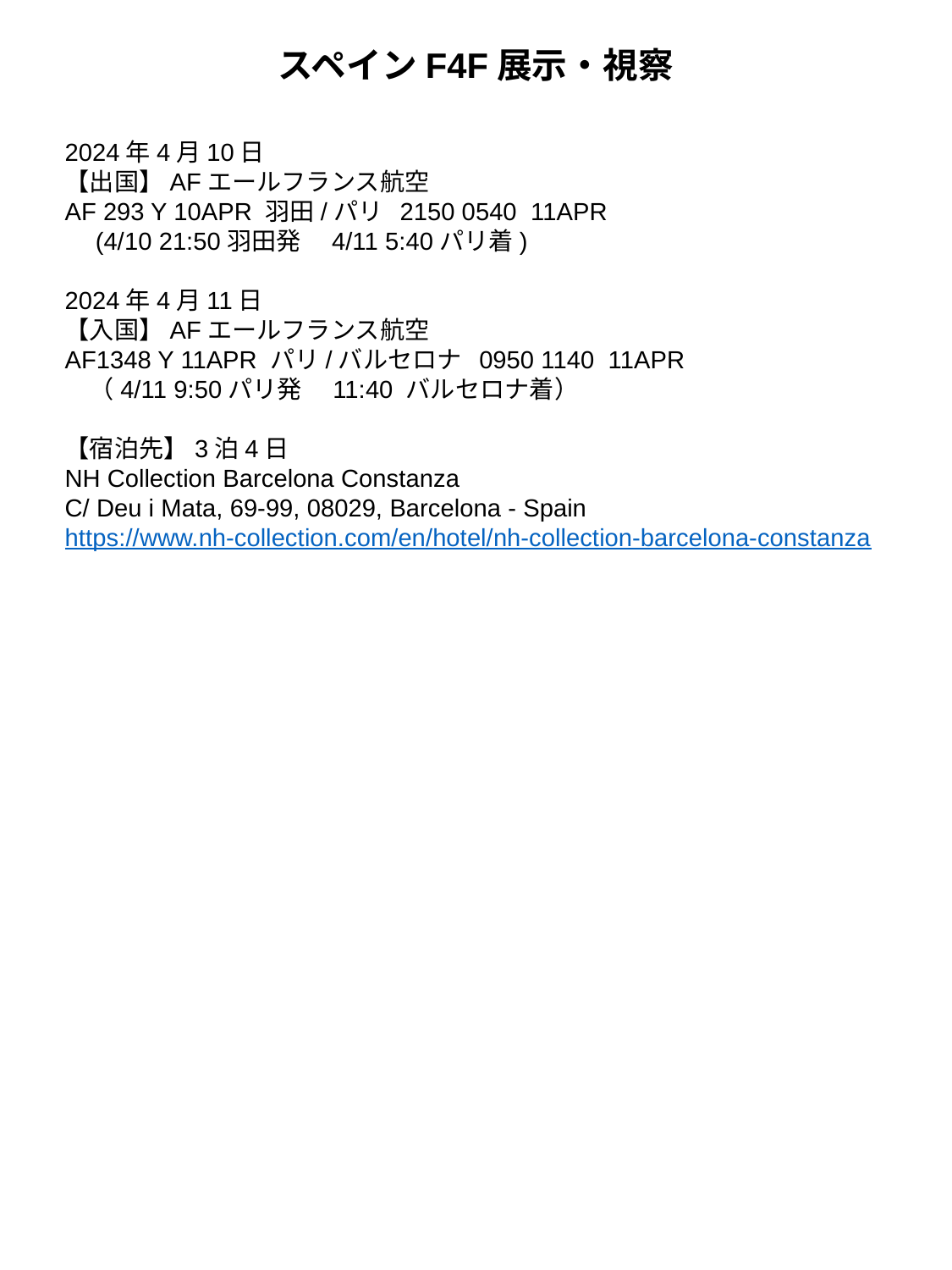

スペインF4F展示・視察
2024年4月10日
【出国】AFエールフランス航空
AF 293 Y 10APR 羽田/パリ  2150 0540  11APR
　(4/10 21:50羽田発　4/11 5:40パリ着)

2024年4月11日
【入国】AFエールフランス航空
AF1348 Y 11APR パリ/バルセロナ  0950 1140  11APR
　（4/11 9:50パリ発　11:40 バルセロナ着）

【宿泊先】3泊4日
NH Collection Barcelona Constanza
C/ Deu i Mata, 69-99, 08029, Barcelona - Spain
https://www.nh-collection.com/en/hotel/nh-collection-barcelona-constanza